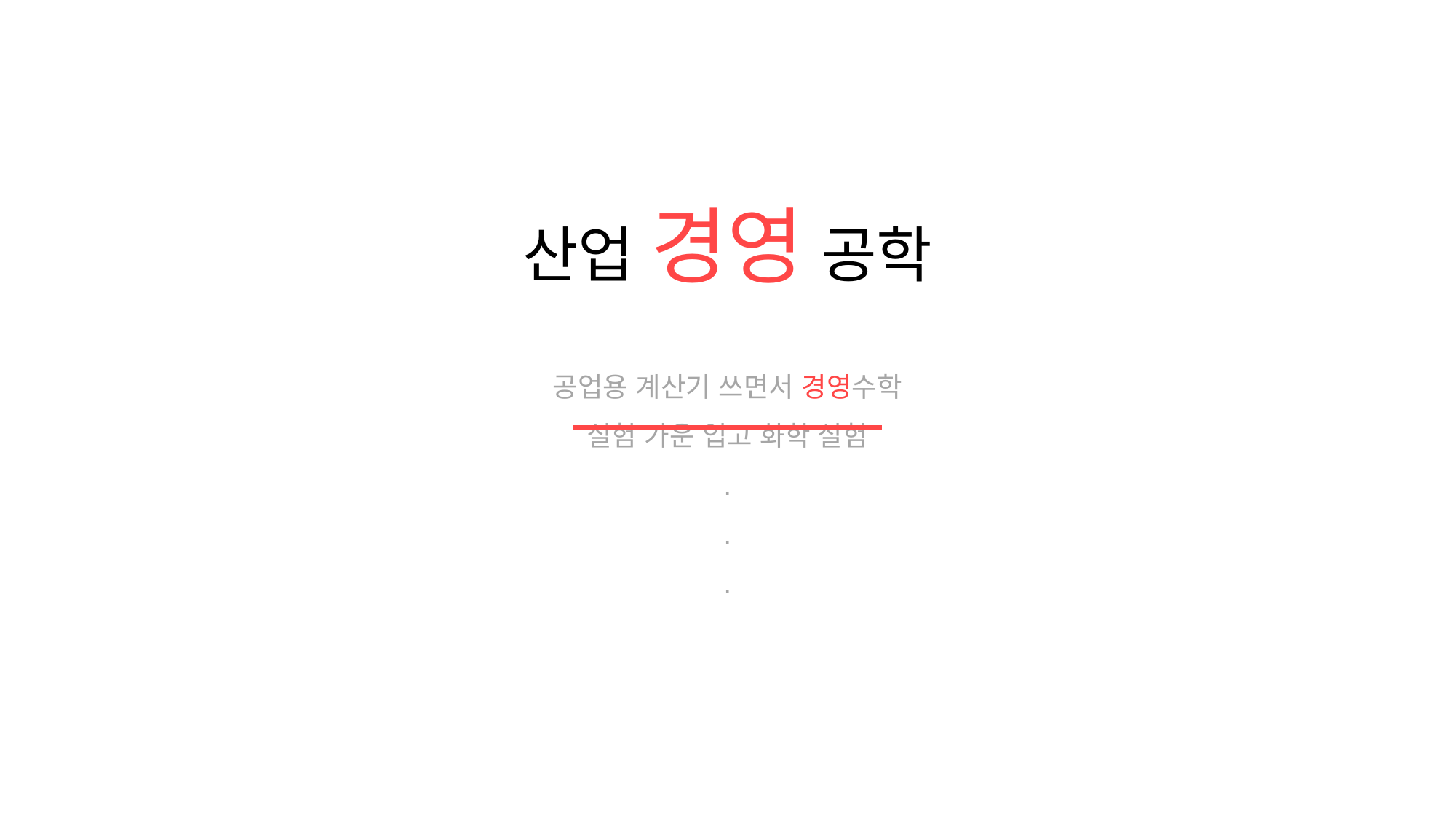

산업 경영 공학
공업용 계산기 쓰면서 경영수학
실험 가운 입고 화학 실험
.
.
.